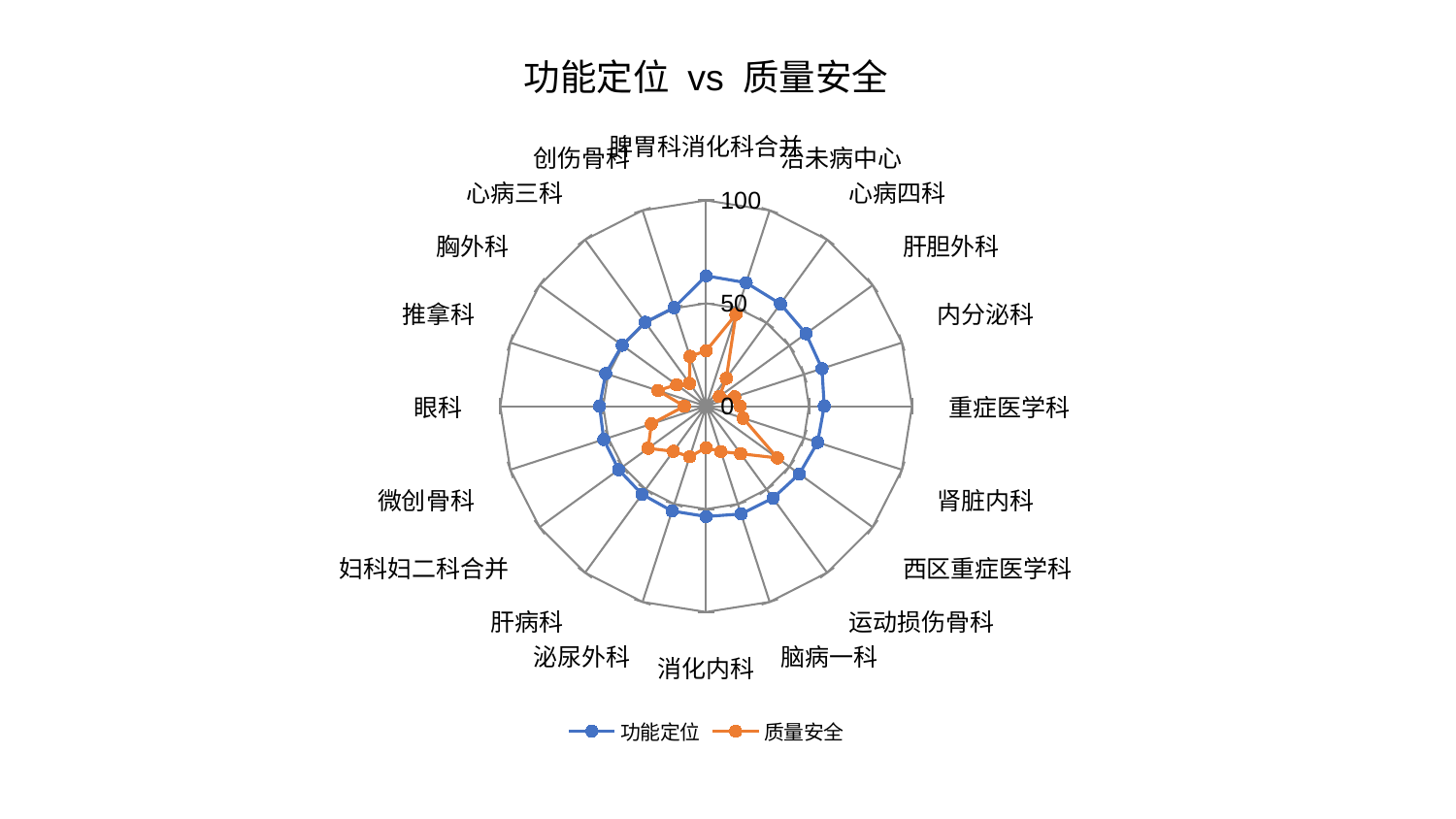

### Chart: 功能定位 vs 质量安全

| Category | 功能定位 | 质量安全 |
|---|---|---|
| 脾胃科消化科合并 | 63.338809537329624 | 26.882185115318304 |
| 治未病中心 | 63.0777966623633 | 46.899537053593775 |
| 心病四科 | 61.4562444520834 | 16.715623480000158 |
| 肝胆外科 | 59.96938847866912 | 7.957717700527222 |
| 内分泌科 | 59.18461078008993 | 14.590413838465633 |
| 重症医学科 | 57.38828172810882 | 16.454228875493364 |
| 肾脏内科 | 56.937894251305465 | 18.89172502584815 |
| 西区重症医学科 | 55.99282897333516 | 42.80024960057899 |
| 运动损伤骨科 | 55.24931929482064 | 28.56826061537448 |
| 脑病一科 | 55.06845561997234 | 23.16160985817375 |
| 消化内科 | 53.61628888566057 | 20.201768541190813 |
| 泌尿外科 | 53.567727334879336 | 25.8629891468417 |
| 肝病科 | 52.93824771853858 | 27.129640884623022 |
| 妇科妇二科合并 | 52.51784419925859 | 34.813688671598655 |
| 微创骨科 | 52.3033361381372 | 27.956826360570687 |
| 眼科 | 51.73117915623561 | 10.566331542304203 |
| 推拿科 | 51.30405178277345 | 24.602556628532408 |
| 胸外科 | 50.4035771477248 | 17.68841406826135 |
| 心病三科 | 50.382573517506835 | 13.734933724685337 |
| 创伤骨科 | 50.36816962180953 | 25.489911287179623 |
31